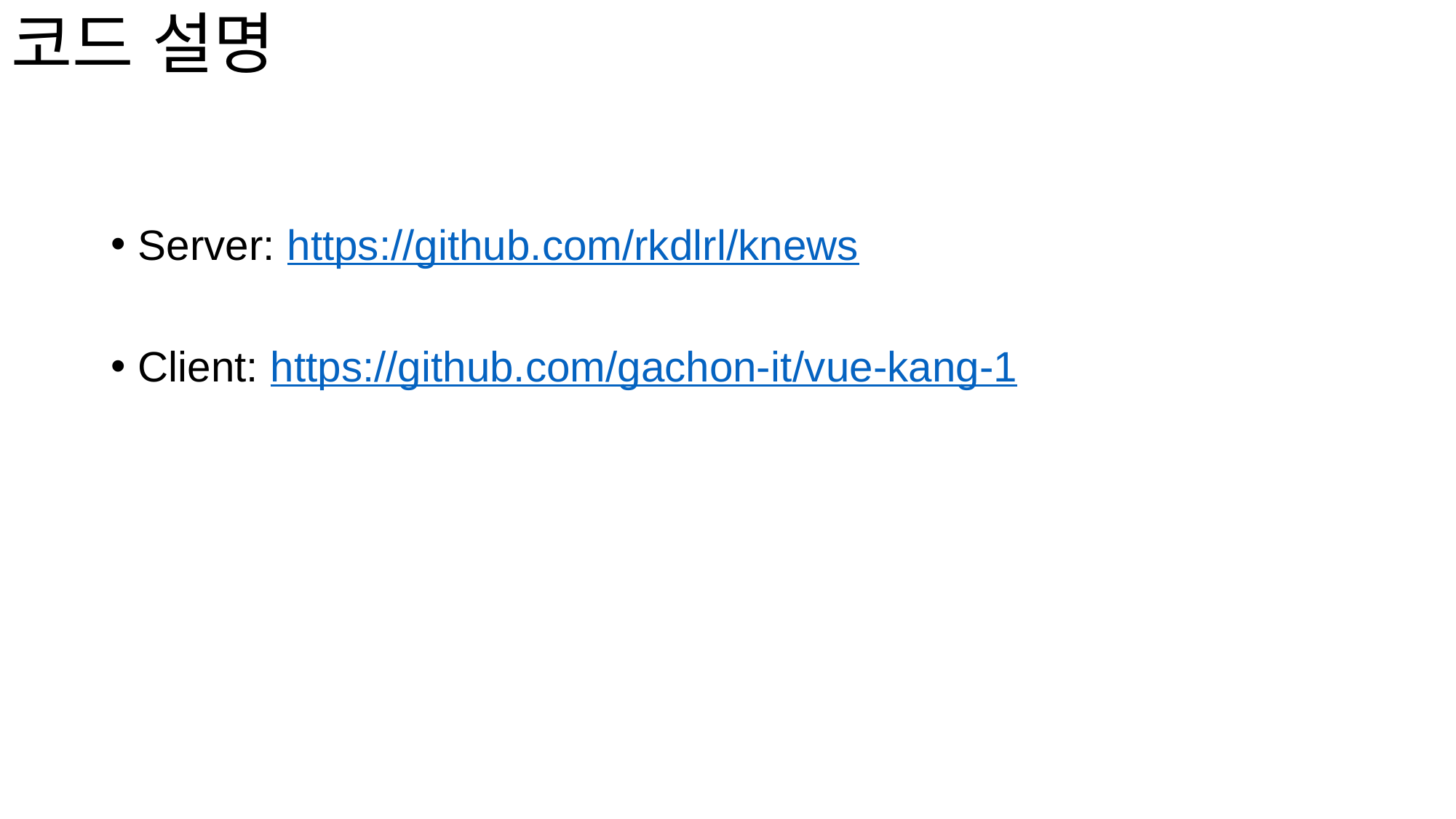

# 코드 설명
Server: https://github.com/rkdlrl/knews

Client: https://github.com/gachon-it/vue-kang-1